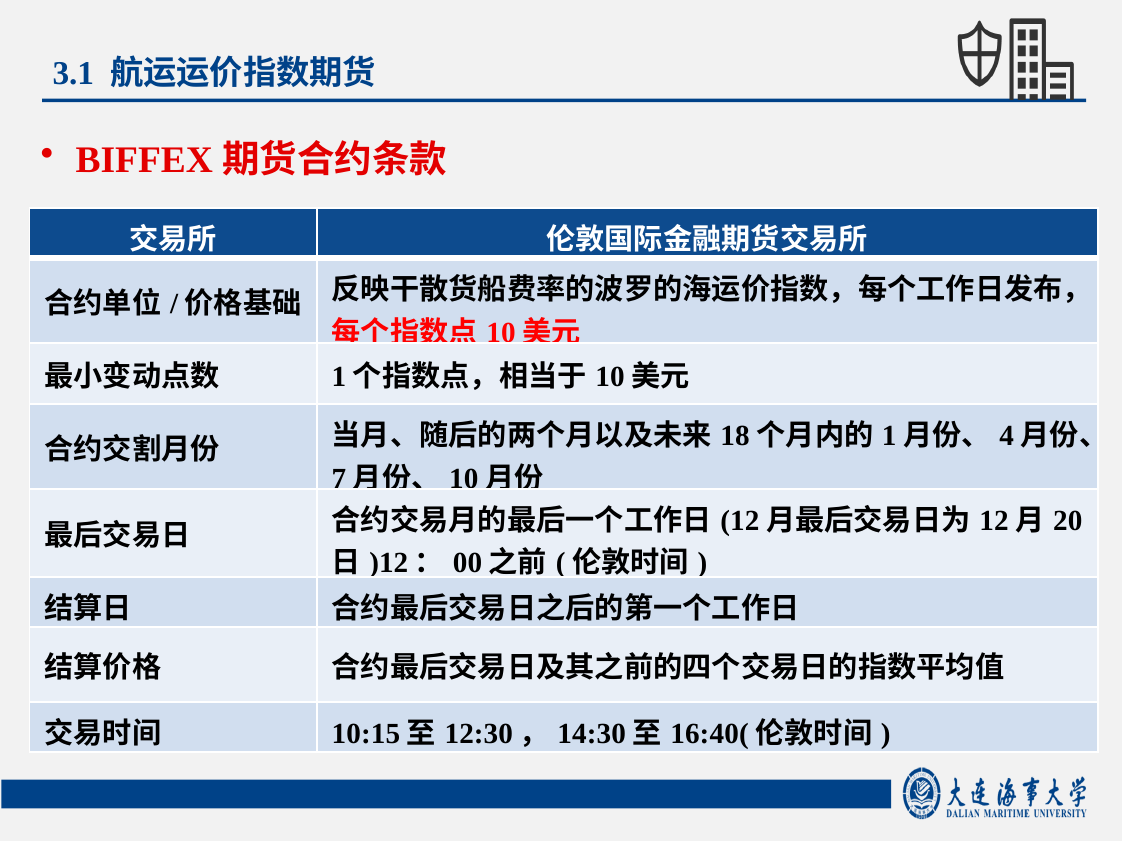

3.1 航运运价指数期货
BIFFEX期货合约条款
| 交易所 | 伦敦国际金融期货交易所 |
| --- | --- |
| 合约单位/价格基础 | 反映干散货船费率的波罗的海运价指数，每个工作日发布，每个指数点10美元 |
| 最小变动点数 | 1个指数点，相当于10美元 |
| 合约交割月份 | 当月、随后的两个月以及未来18个月内的1月份、4月份、7月份、10月份 |
| 最后交易日 | 合约交易月的最后一个工作日(12月最后交易日为12月20日)12：00之前(伦敦时间) |
| 结算日 | 合约最后交易日之后的第一个工作日 |
| 结算价格 | 合约最后交易日及其之前的四个交易日的指数平均值 |
| 交易时间 | 10:15至12:30，14:30至16:40(伦敦时间) |